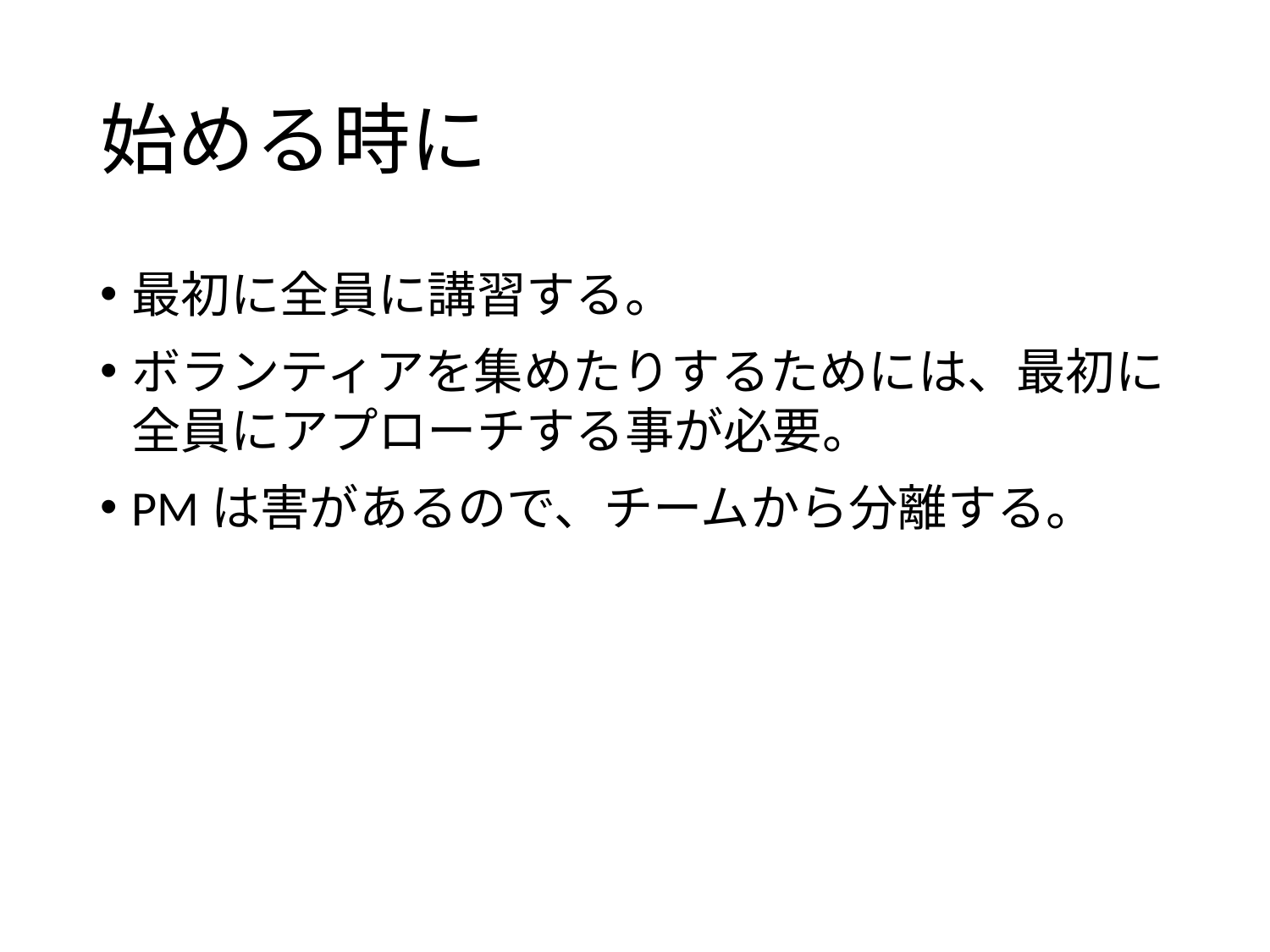

# 始める時に
最初に全員に講習する。
ボランティアを集めたりするためには、最初に全員にアプローチする事が必要。
PMは害があるので、チームから分離する。